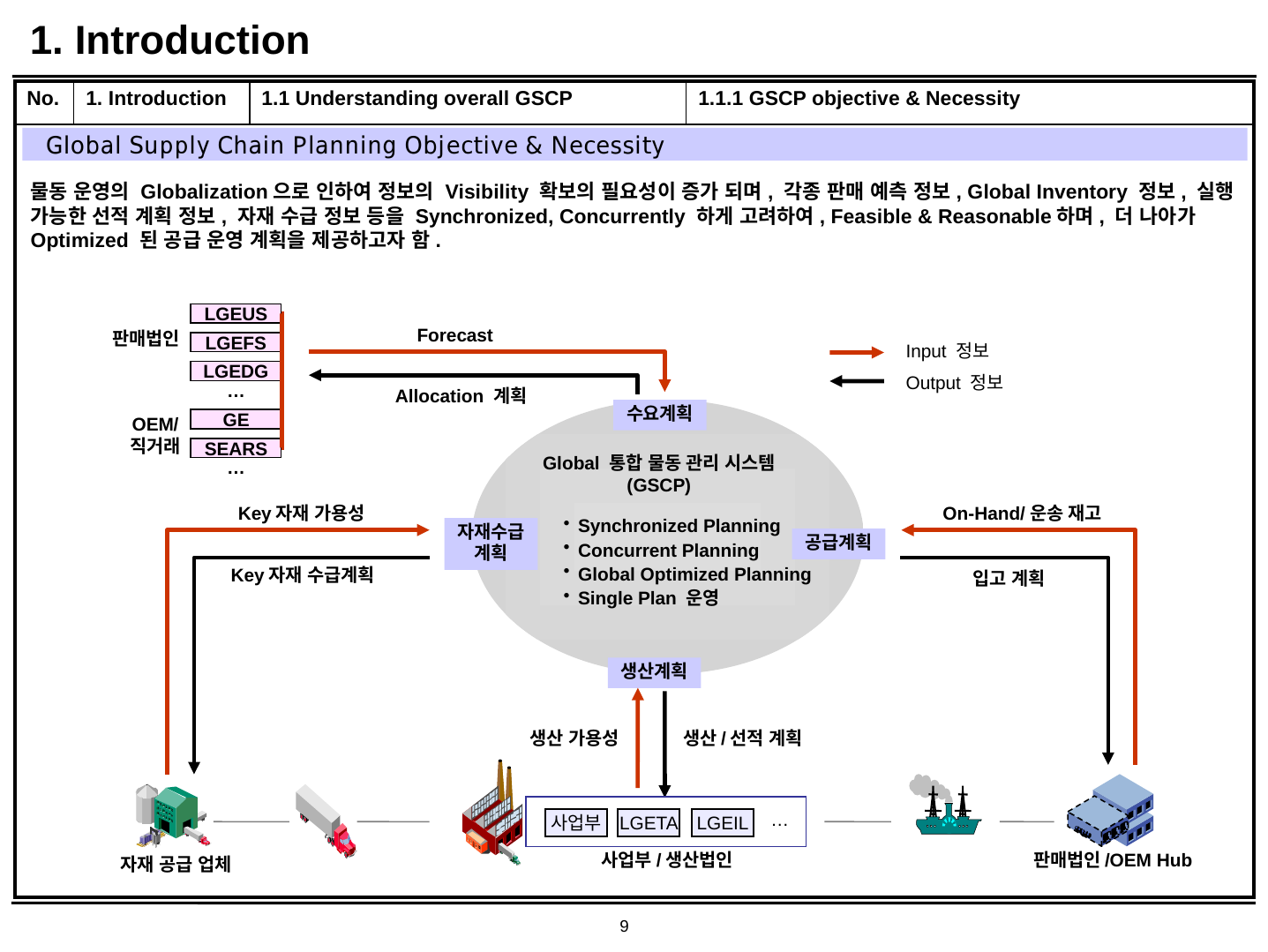

# 1. Introduction
| No. | 1. Introduction | 1.1 Understanding overall GSCP | 1.1.1 GSCP objective & Necessity |
| --- | --- | --- | --- |
|  |  |  |  |
Global Supply Chain Planning Objective & Necessity
물동 운영의 Globalization으로 인하여 정보의 Visibility 확보의 필요성이 증가 되며, 각종 판매 예측 정보, Global Inventory 정보, 실행 가능한 선적 계획 정보, 자재 수급 정보 등을 Synchronized, Concurrently 하게 고려하여, Feasible & Reasonable하며, 더 나아가  Optimized 된 공급 운영 계획을 제공하고자 함.
LGEUS
Forecast
판매법인
Input 정보
LGEFS

LGEDG
Output 정보

…

Allocation 계획
수요계획

OEM/
직거래
GE
SEARS
Global 통합 물동 관리 시스템
(GSCP)
…
On-Hand/운송 재고
Key자재 가용성
Synchronized Planning
Concurrent Planning
Global Optimized Planning
Single Plan 운영
자재수급
계획
공급계획

Key자재 수급계획
입고 계획

생산계획

생산 가용성
생산/선적 계획

…
…
사업부
LGETA
LGEIL

  판매법인/OEM Hub
 사업부/생산법인
자재 공급 업체
9